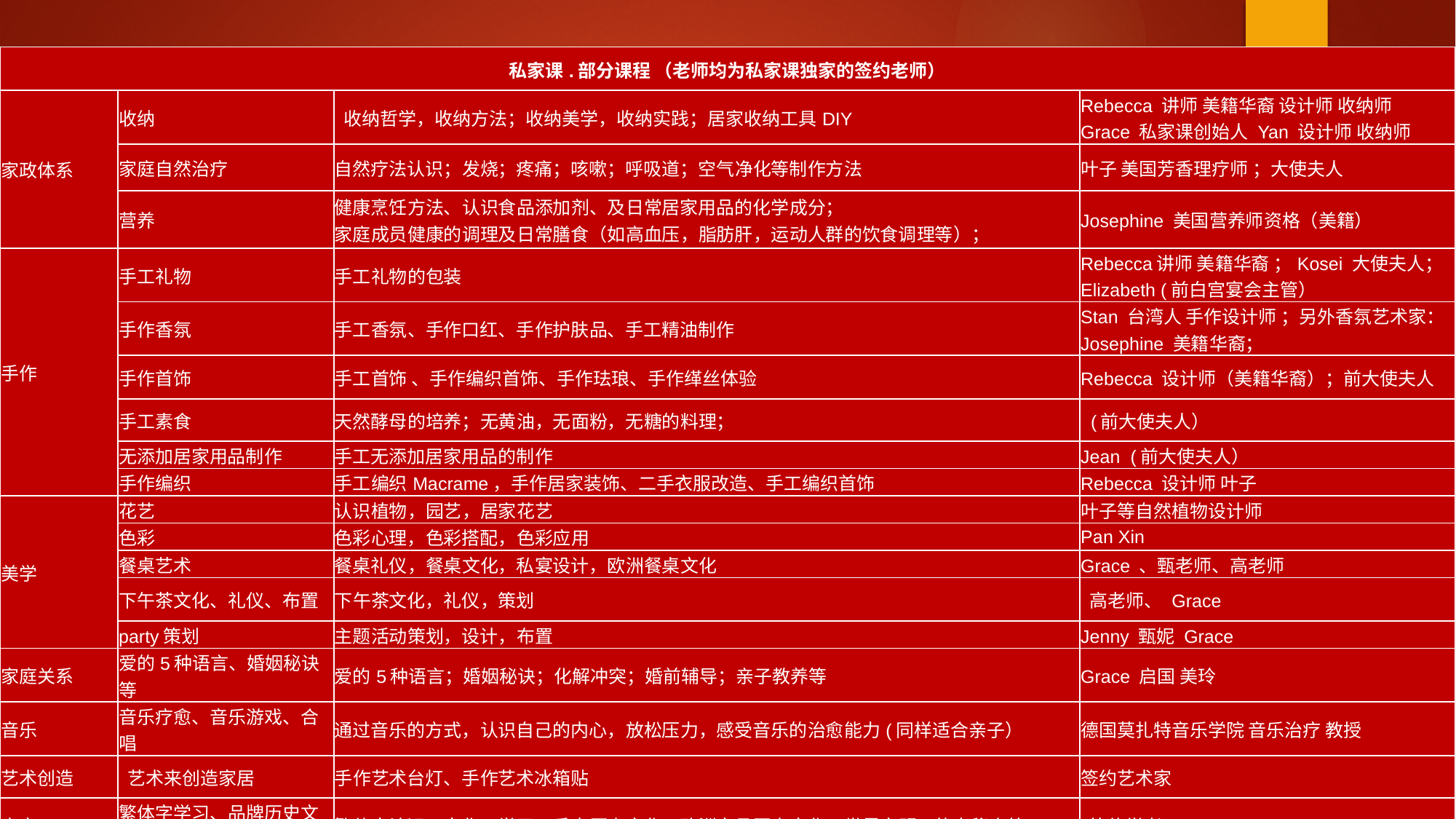

| 私家课.部分课程 （老师均为私家课独家的签约老师） |  |  |  |
| --- | --- | --- | --- |
| 家政体系 | 收纳 | 收纳哲学，收纳方法；收纳美学，收纳实践；居家收纳工具DIY | Rebecca 讲师 美籍华裔 设计师 收纳师 Grace 私家课创始人 Yan 设计师 收纳师 |
|  | 家庭自然治疗 | 自然疗法认识；发烧；疼痛；咳嗽；呼吸道；空气净化等制作方法 | 叶子 美国芳香理疗师 ；大使夫人 |
|  | 营养 | 健康烹饪方法、认识食品添加剂、及日常居家用品的化学成分； 家庭成员健康的调理及日常膳食（如高血压，脂肪肝，运动人群的饮食调理等）； | Josephine 美国营养师资格（美籍） |
| 手作 | 手工礼物 | 手工礼物的包装 | Rebecca讲师 美籍华裔 ；Kosei 大使夫人；Elizabeth (前白宫宴会主管） |
|  | 手作香氛 | 手工香氛、手作口红、手作护肤品、手工精油制作 | Stan 台湾人 手作设计师 ；另外香氛艺术家： Josephine 美籍华裔； |
|  | 手作首饰 | 手工首饰 、手作编织首饰、手作珐琅、手作缂丝体验 | Rebecca 设计师（美籍华裔）；前大使夫人 |
|  | 手工素食 | 天然酵母的培养；无黄油，无面粉，无糖的料理； | (前大使夫人） |
|  | 无添加居家用品制作 | 手工无添加居家用品的制作 | Jean (前大使夫人） |
|  | 手作编织 | 手工编织Macrame，手作居家装饰、二手衣服改造、手工编织首饰 | Rebecca 设计师 叶子 |
| 美学 | 花艺 | 认识植物，园艺，居家花艺 | 叶子等自然植物设计师 |
|  | 色彩 | 色彩心理，色彩搭配，色彩应用 | Pan Xin |
|  | 餐桌艺术 | 餐桌礼仪，餐桌文化，私宴设计，欧洲餐桌文化 | Grace 、甄老师、高老师 |
|  | 下午茶文化、礼仪、布置 | 下午茶文化，礼仪，策划 | 高老师、 Grace |
|  | party策划 | 主题活动策划，设计，布置 | Jenny 甄妮 Grace |
| 家庭关系 | 爱的5种语言、婚姻秘诀等 | 爱的5种语言；婚姻秘诀；化解冲突；婚前辅导；亲子教养等 | Grace 启国 美玲 |
| 音乐 | 音乐疗愈、音乐游戏、合唱 | 通过音乐的方式，认识自己的内心，放松压力，感受音乐的治愈能力(同样适合亲子） | 德国莫扎特音乐学院 音乐治疗 教授 |
| 艺术创造 | 艺术来创造家居 | 手作艺术台灯、手作艺术冰箱贴 | 签约艺术家 |
| 人文 | 繁体字学习、品牌历史文化等 | 繁体字认识、文化、学习；香水历史文化；欧洲家具历史文化；世界文明；故宫秘史等 | 签约学者 |